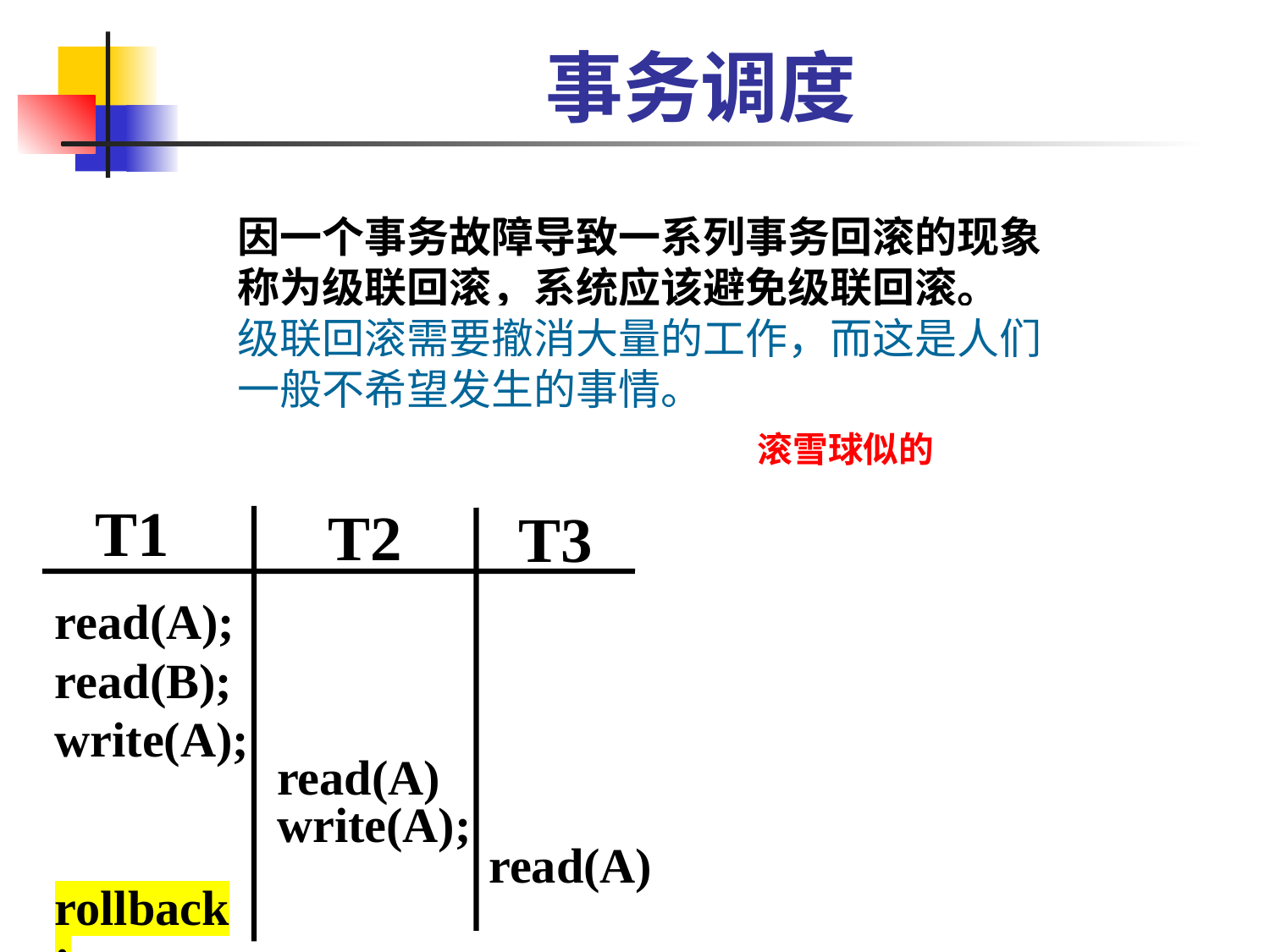

# 事务调度
因一个事务故障导致一系列事务回滚的现象称为级联回滚，系统应该避免级联回滚。
级联回滚需要撤消大量的工作，而这是人们一般不希望发生的事情。
滚雪球似的
T1
T2
T3

read(A);
read(B);
write(A);
read(A)
write(A);
read(A)
rollback;